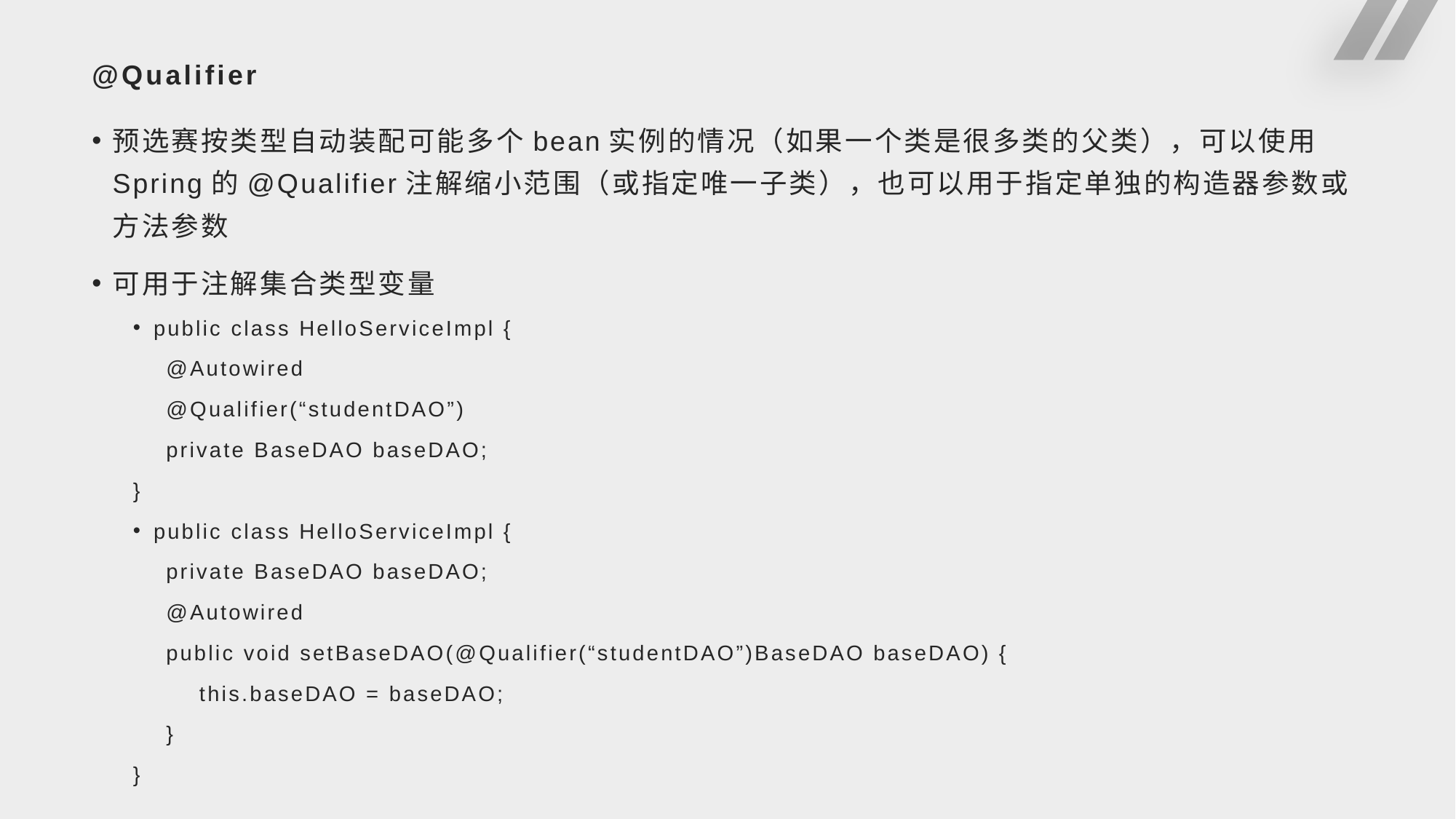

# @Qualifier
预选赛按类型自动装配可能多个bean实例的情况（如果一个类是很多类的父类），可以使用Spring的@Qualifier注解缩小范围（或指定唯一子类），也可以用于指定单独的构造器参数或方法参数
可用于注解集合类型变量
public class HelloServiceImpl {
    @Autowired
    @Qualifier(“studentDAO”)
    private BaseDAO baseDAO;
}
public class HelloServiceImpl {
    private BaseDAO baseDAO;
    @Autowired
    public void setBaseDAO(@Qualifier(“studentDAO”)BaseDAO baseDAO) {
        this.baseDAO = baseDAO;
    }
}